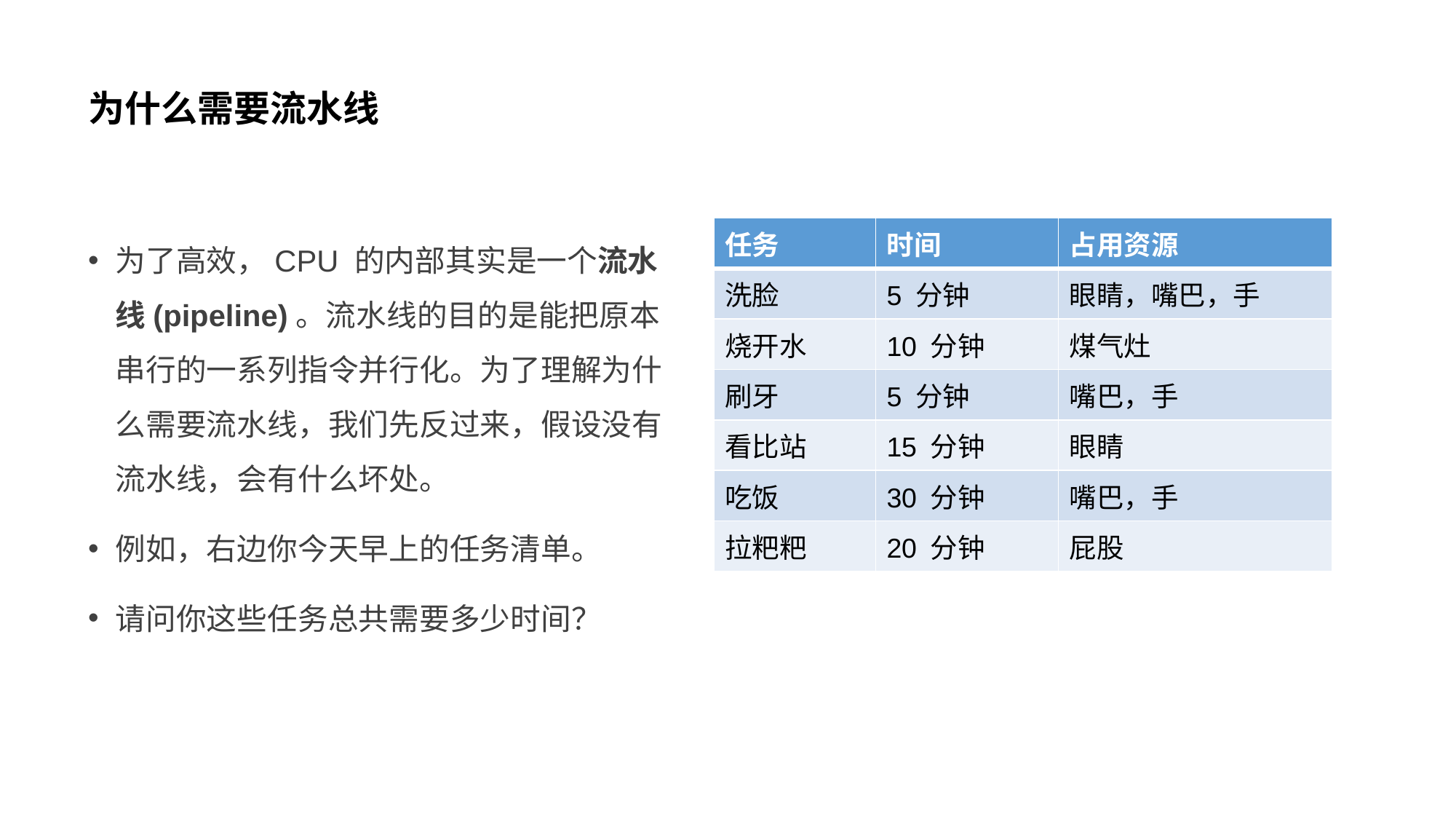

# 为什么需要流水线
为了高效，CPU 的内部其实是一个流水线(pipeline)。流水线的目的是能把原本串行的一系列指令并行化。为了理解为什么需要流水线，我们先反过来，假设没有流水线，会有什么坏处。
例如，右边你今天早上的任务清单。
请问你这些任务总共需要多少时间？
| 任务 | 时间 | 占用资源 |
| --- | --- | --- |
| 洗脸 | 5 分钟 | 眼睛，嘴巴，手 |
| 烧开水 | 10 分钟 | 煤气灶 |
| 刷牙 | 5 分钟 | 嘴巴，手 |
| 看比站 | 15 分钟 | 眼睛 |
| 吃饭 | 30 分钟 | 嘴巴，手 |
| 拉粑粑 | 20 分钟 | 屁股 |